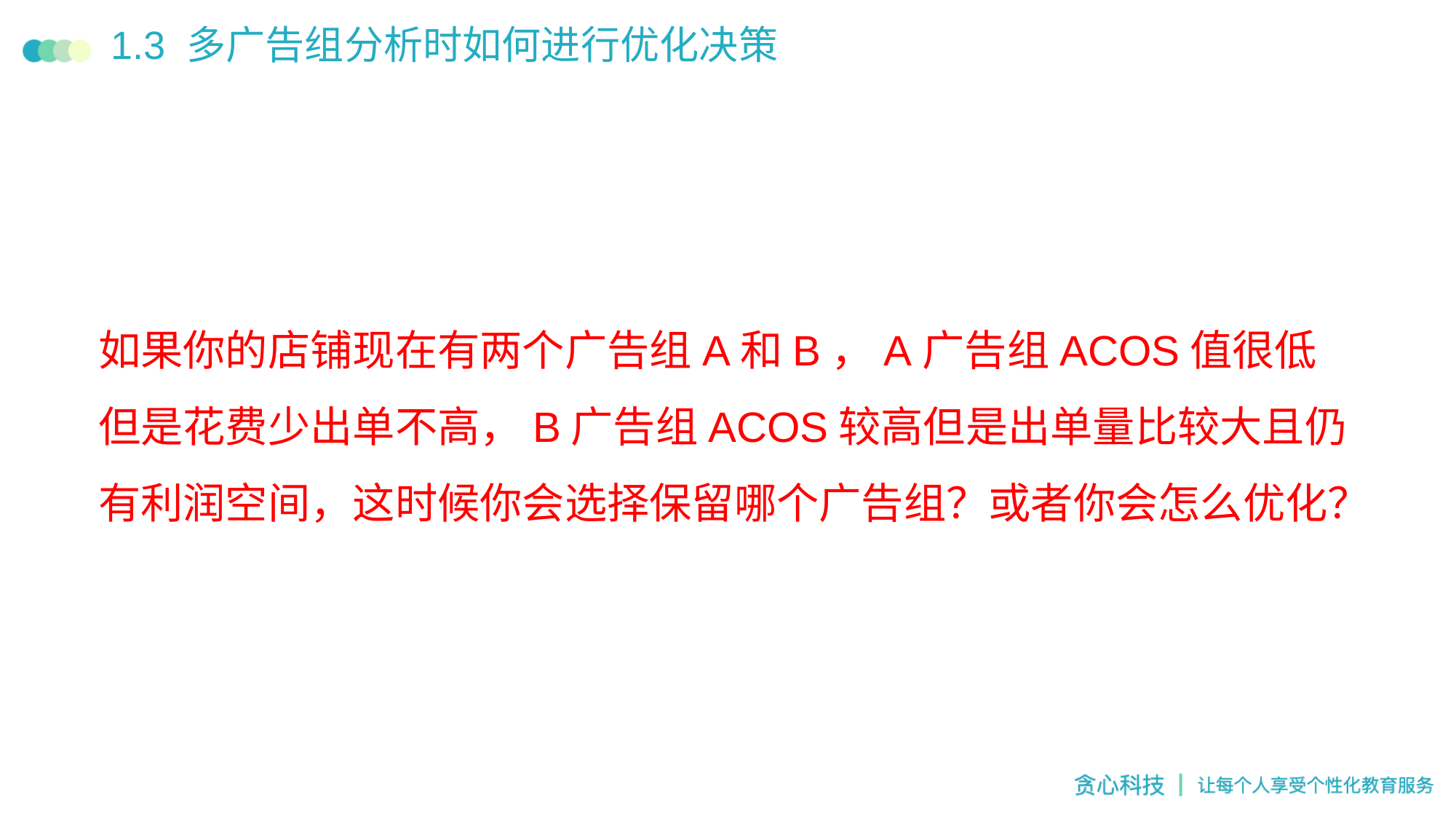

# 1.3 多广告组分析时如何进行优化决策
如果你的店铺现在有两个广告组A和B，A广告组ACOS值很低但是花费少出单不高，B广告组ACOS较高但是出单量比较大且仍有利润空间，这时候你会选择保留哪个广告组？或者你会怎么优化？